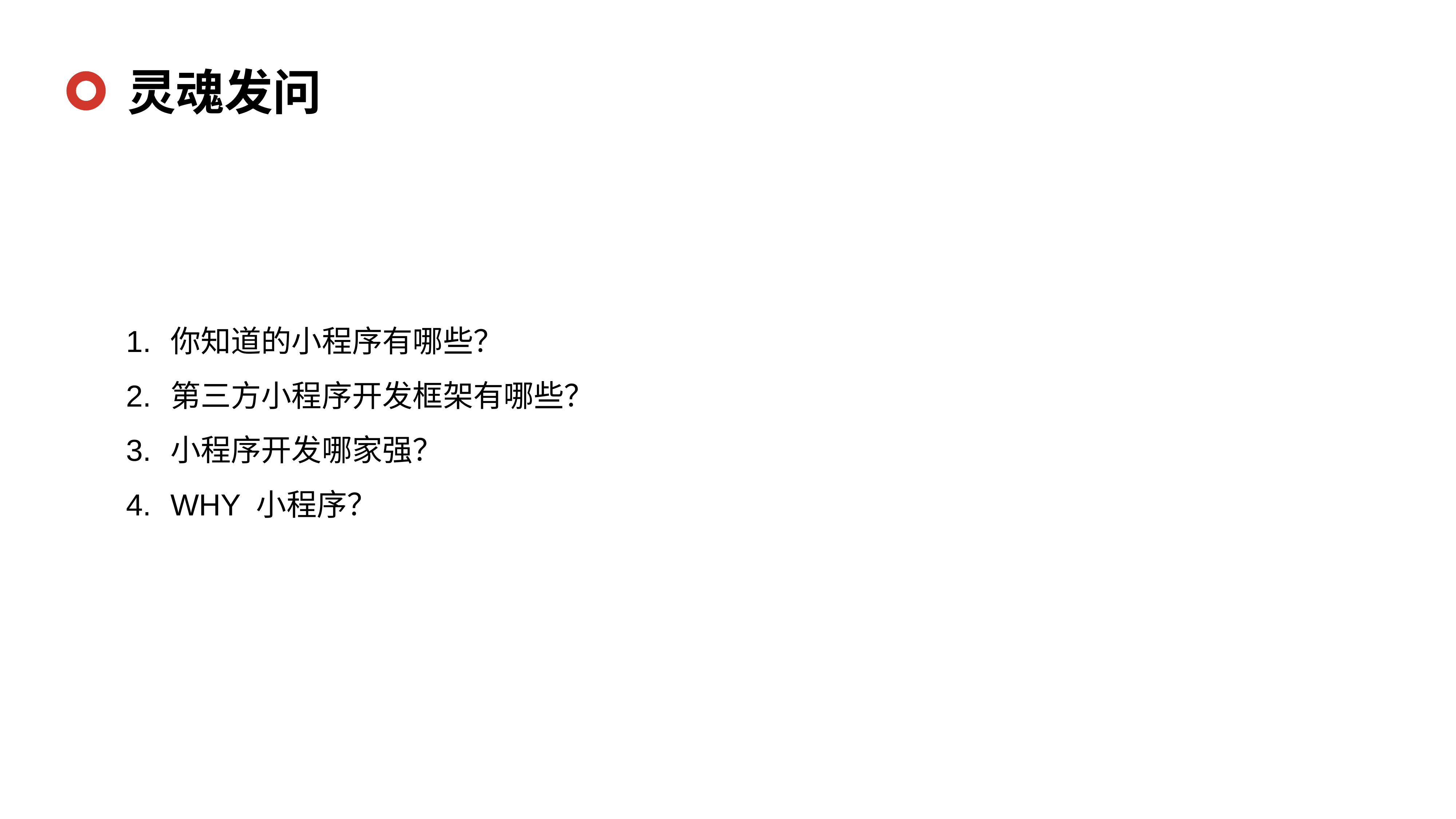

灵魂发问

你知道的小程序有哪些？
第三方小程序开发框架有哪些？
小程序开发哪家强？
WHY 小程序？